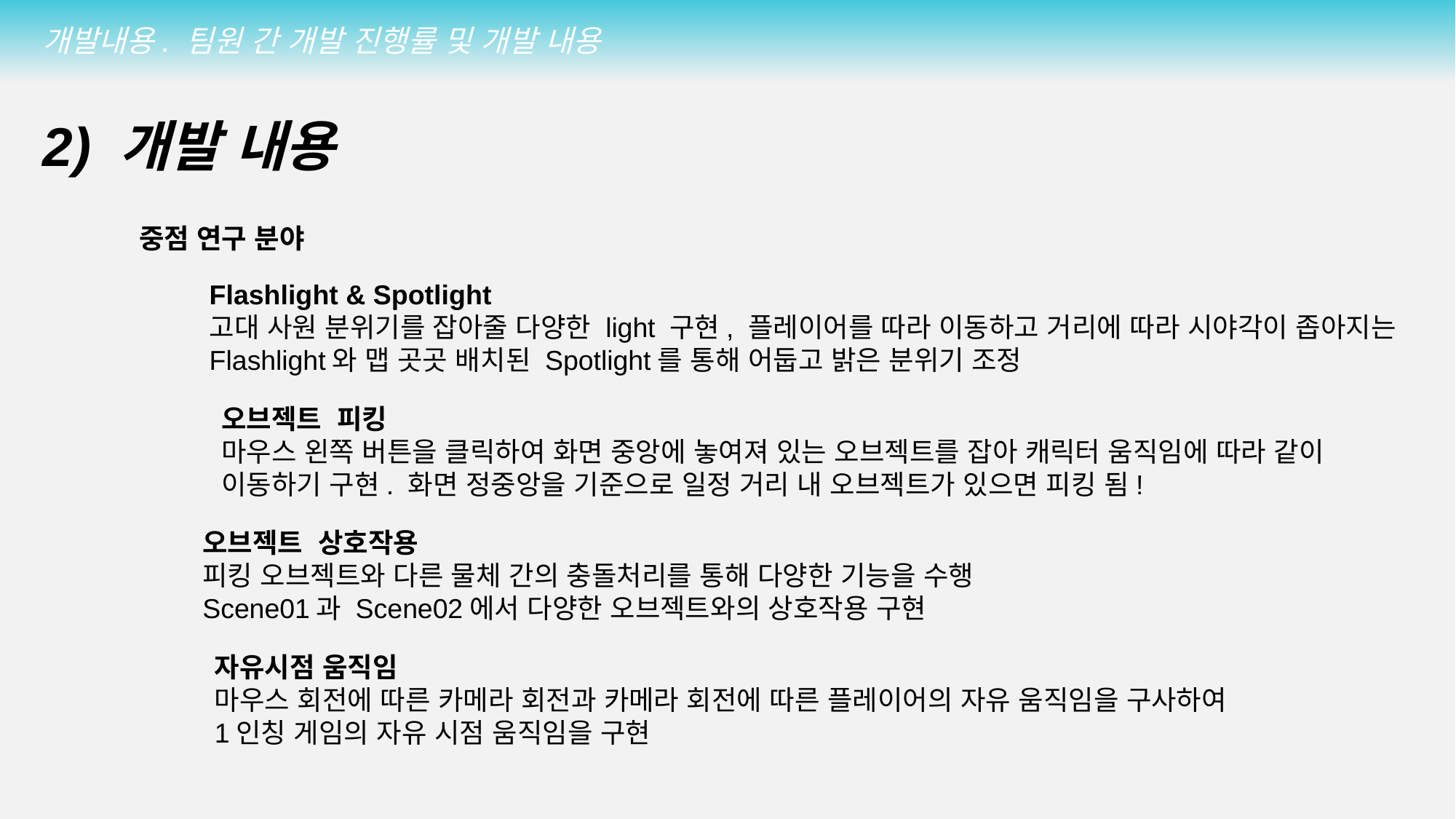

개발내용. 팀원 간 개발 진행률 및 개발 내용
2) 개발 내용

중점 연구 분야
Flashlight & Spotlight
고대 사원 분위기를 잡아줄 다양한 light 구현, 플레이어를 따라 이동하고 거리에 따라 시야각이 좁아지는
Flashlight와 맵 곳곳 배치된 Spotlight를 통해 어둡고 밝은 분위기 조정
오브젝트  피킹
마우스 왼쪽 버튼을 클릭하여 화면 중앙에 놓여져 있는 오브젝트를 잡아 캐릭터 움직임에 따라 같이
이동하기 구현. 화면 정중앙을 기준으로 일정 거리 내 오브젝트가 있으면 피킹 됨!
오브젝트  상호작용
피킹 오브젝트와 다른 물체 간의 충돌처리를 통해 다양한 기능을 수행
Scene01과 Scene02에서 다양한 오브젝트와의 상호작용 구현
자유시점 움직임
마우스 회전에 따른 카메라 회전과 카메라 회전에 따른 플레이어의 자유 움직임을 구사하여
1인칭 게임의 자유 시점 움직임을 구현